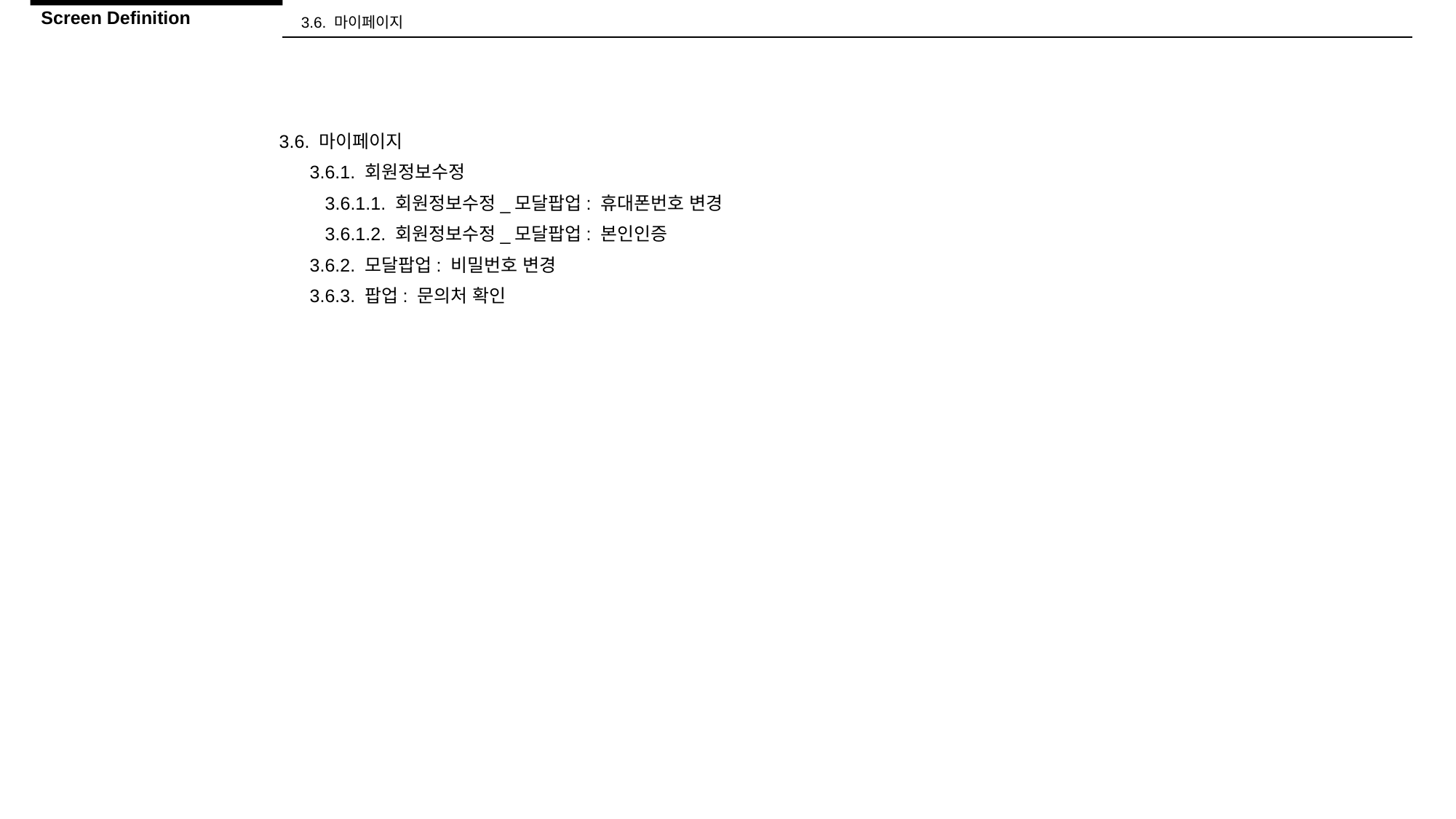

Screen Definition
3.6. 마이페이지
3.6. 마이페이지
      3.6.1. 회원정보수정
         3.6.1.1. 회원정보수정_모달팝업: 휴대폰번호 변경
         3.6.1.2. 회원정보수정_모달팝업: 본인인증
      3.6.2. 모달팝업: 비밀번호 변경
      3.6.3. 팝업: 문의처 확인